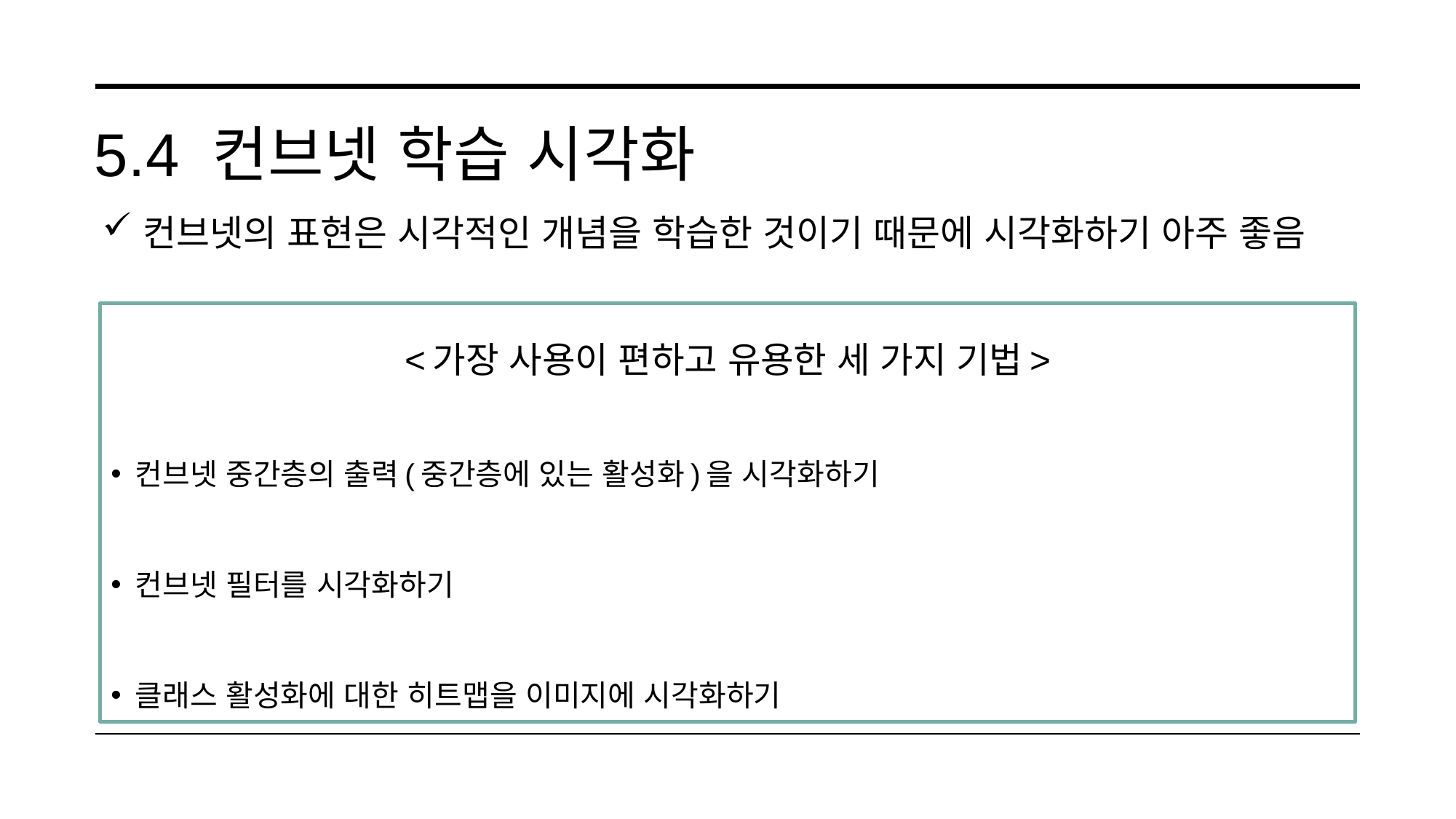

# 5.4 컨브넷 학습 시각화
컨브넷의 표현은 시각적인 개념을 학습한 것이기 때문에 시각화하기 아주 좋음

<가장 사용이 편하고 유용한 세 가지 기법>

컨브넷 중간층의 출력(중간층에 있는 활성화)을 시각화하기

컨브넷 필터를 시각화하기

클래스 활성화에 대한 히트맵을 이미지에 시각화하기